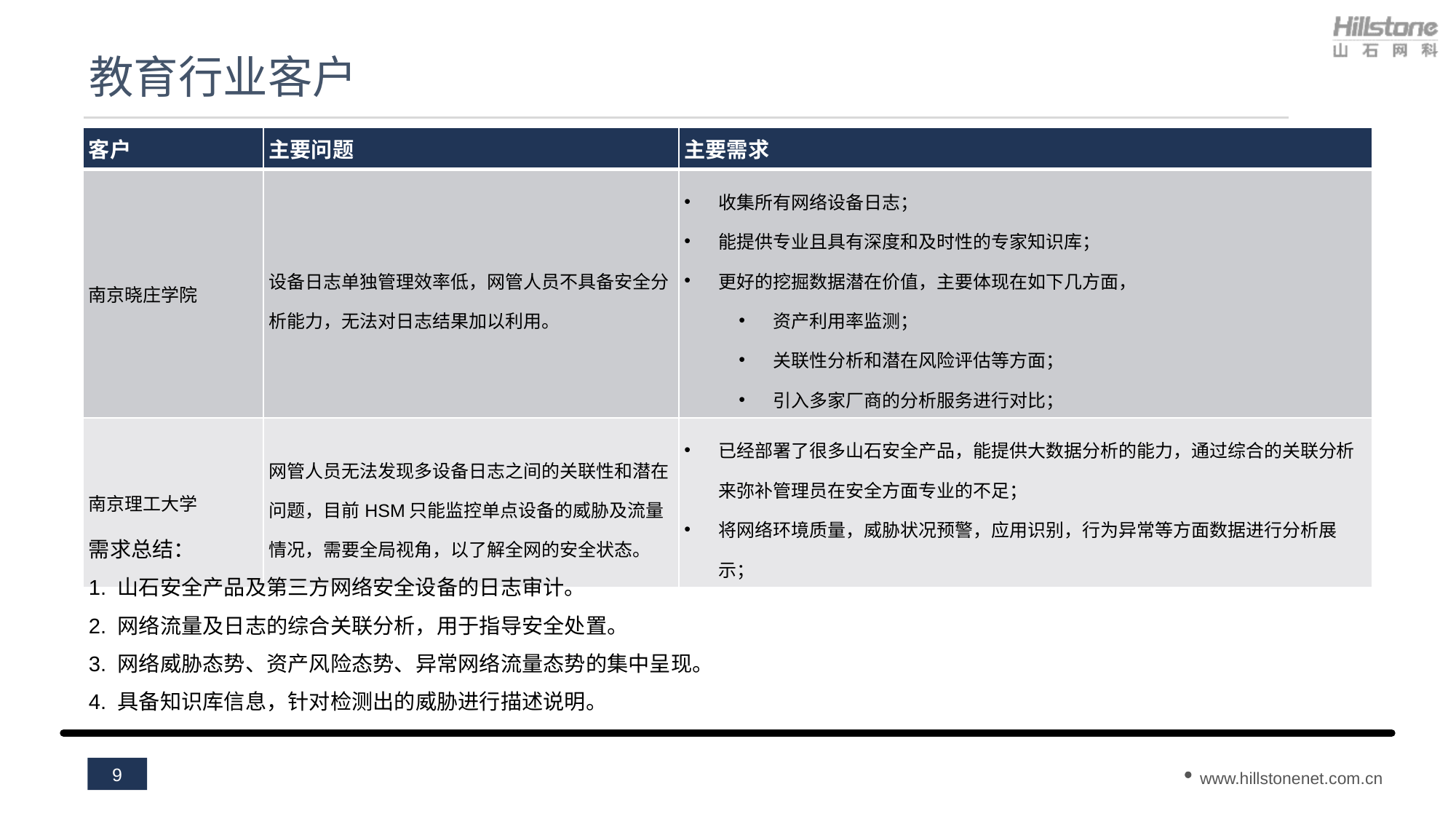

# 教育行业客户
| 客户 | 主要问题 | 主要需求 |
| --- | --- | --- |
| 南京晓庄学院 | 设备日志单独管理效率低，网管人员不具备安全分析能力，无法对日志结果加以利用。 | 收集所有网络设备日志； 能提供专业且具有深度和及时性的专家知识库； 更好的挖掘数据潜在价值，主要体现在如下几方面， 资产利用率监测； 关联性分析和潜在风险评估等方面； 引入多家厂商的分析服务进行对比； |
| 南京理工大学 | 网管人员无法发现多设备日志之间的关联性和潜在问题，目前HSM只能监控单点设备的威胁及流量情况，需要全局视角，以了解全网的安全状态。 | 已经部署了很多山石安全产品，能提供大数据分析的能力，通过综合的关联分析来弥补管理员在安全方面专业的不足； 将网络环境质量，威胁状况预警，应用识别，行为异常等方面数据进行分析展示； |
需求总结：
1. 山石安全产品及第三方网络安全设备的日志审计。
2. 网络流量及日志的综合关联分析，用于指导安全处置。
3. 网络威胁态势、资产风险态势、异常网络流量态势的集中呈现。
4. 具备知识库信息，针对检测出的威胁进行描述说明。
9